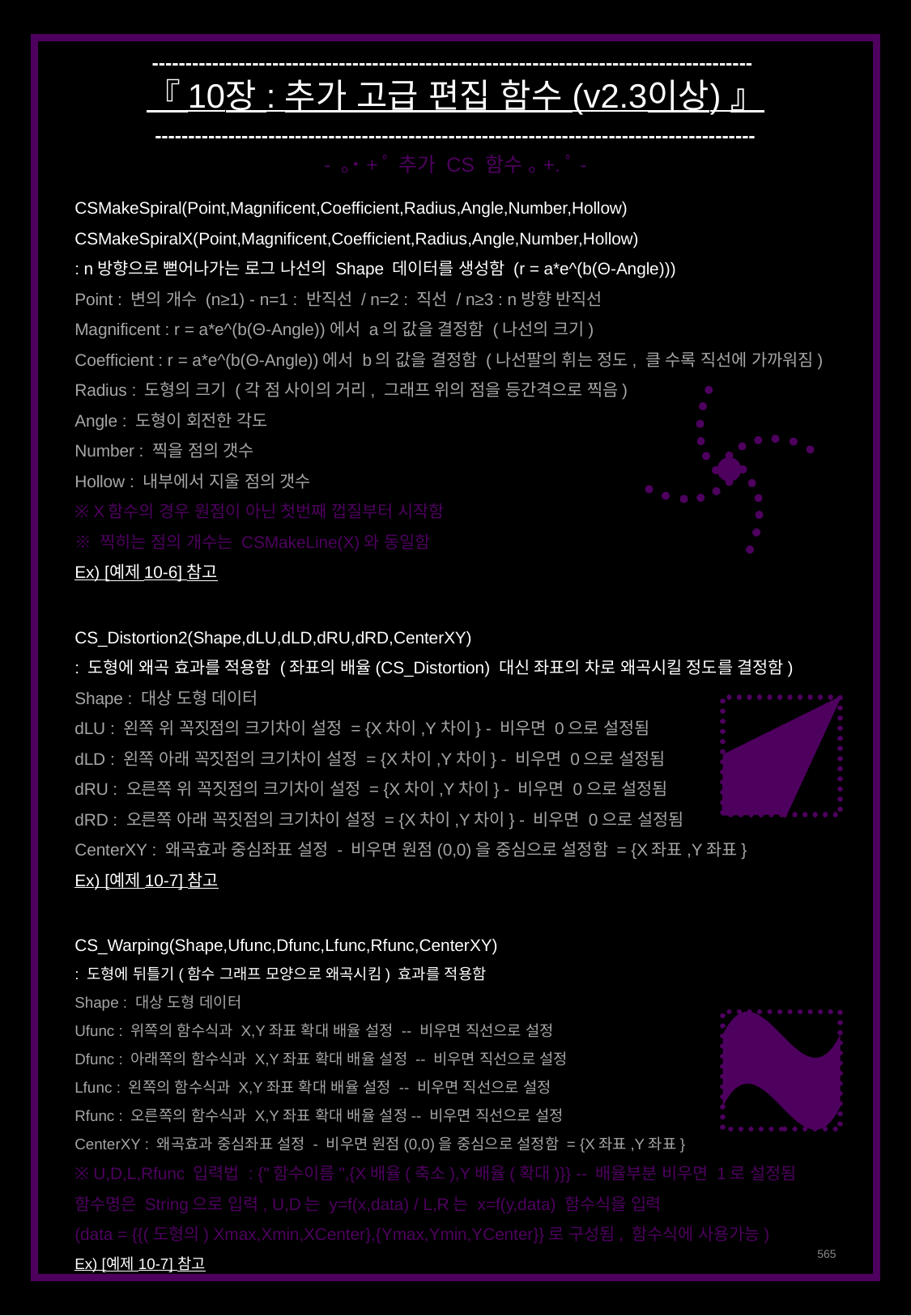

------------------------------------------------------------------------------------------
『 10장 : 추가 고급 편집 함수 (v2.3이상) 』
------------------------------------------------------------------------------------------
- ｡˙+ﾟ 추가 CS 함수 ｡+.ﾟ-
CSMakeSpiral(Point,Magnificent,Coefficient,Radius,Angle,Number,Hollow)
CSMakeSpiralX(Point,Magnificent,Coefficient,Radius,Angle,Number,Hollow)
: n방향으로 뻗어나가는 로그 나선의 Shape 데이터를 생성함 (r = a*e^(b(Θ-Angle)))
Point : 변의 개수 (n≥1) - n=1 : 반직선 / n=2 : 직선 / n≥3 : n방향 반직선
Magnificent : r = a*e^(b(Θ-Angle))에서 a의 값을 결정함 (나선의 크기)
Coefficient : r = a*e^(b(Θ-Angle))에서 b의 값을 결정함 (나선팔의 휘는 정도, 클 수록 직선에 가까워짐)
Radius : 도형의 크기 (각 점 사이의 거리, 그래프 위의 점을 등간격으로 찍음)
Angle : 도형이 회전한 각도
Number : 찍을 점의 갯수
Hollow : 내부에서 지울 점의 갯수
※ X함수의 경우 원점이 아닌 첫번째 껍질부터 시작함
※ 찍히는 점의 개수는 CSMakeLine(X)와 동일함
Ex) [예제 10-6] 참고

CS_Distortion2(Shape,dLU,dLD,dRU,dRD,CenterXY)
: 도형에 왜곡 효과를 적용함 (좌표의 배율(CS_Distortion) 대신 좌표의 차로 왜곡시킬 정도를 결정함)
Shape : 대상 도형 데이터
dLU : 왼쪽 위 꼭짓점의 크기차이 설정 = {X차이,Y차이} - 비우면 0으로 설정됨
dLD : 왼쪽 아래 꼭짓점의 크기차이 설정 = {X차이,Y차이} - 비우면 0으로 설정됨
dRU : 오른쪽 위 꼭짓점의 크기차이 설정 = {X차이,Y차이} - 비우면 0으로 설정됨
dRD : 오른쪽 아래 꼭짓점의 크기차이 설정 = {X차이,Y차이} - 비우면 0으로 설정됨
CenterXY : 왜곡효과 중심좌표 설정 - 비우면 원점(0,0)을 중심으로 설정함 = {X좌표,Y좌표}
Ex) [예제 10-7] 참고

CS_Warping(Shape,Ufunc,Dfunc,Lfunc,Rfunc,CenterXY)
: 도형에 뒤틀기(함수 그래프 모양으로 왜곡시킴) 효과를 적용함
Shape : 대상 도형 데이터
Ufunc : 위쪽의 함수식과 X,Y좌표 확대 배율 설정 -- 비우면 직선으로 설정
Dfunc : 아래쪽의 함수식과 X,Y좌표 확대 배율 설정 -- 비우면 직선으로 설정
Lfunc : 왼쪽의 함수식과 X,Y좌표 확대 배율 설정 -- 비우면 직선으로 설정
Rfunc : 오른쪽의 함수식과 X,Y좌표 확대 배율 설정-- 비우면 직선으로 설정
CenterXY : 왜곡효과 중심좌표 설정 - 비우면 원점(0,0)을 중심으로 설정함 = {X좌표,Y좌표}
※ U,D,L,Rfunc 입력법 : {"함수이름",{X배율(축소),Y배율(확대)}} -- 배율부분 비우면 1로 설정됨
함수명은 String으로 입력, U,D는 y=f(x,data) / L,R는 x=f(y,data) 함수식을 입력
(data = {{(도형의) Xmax,Xmin,XCenter},{Ymax,Ymin,YCenter}}로 구성됨, 함수식에 사용가능)
Ex) [예제 10-7] 참고

565